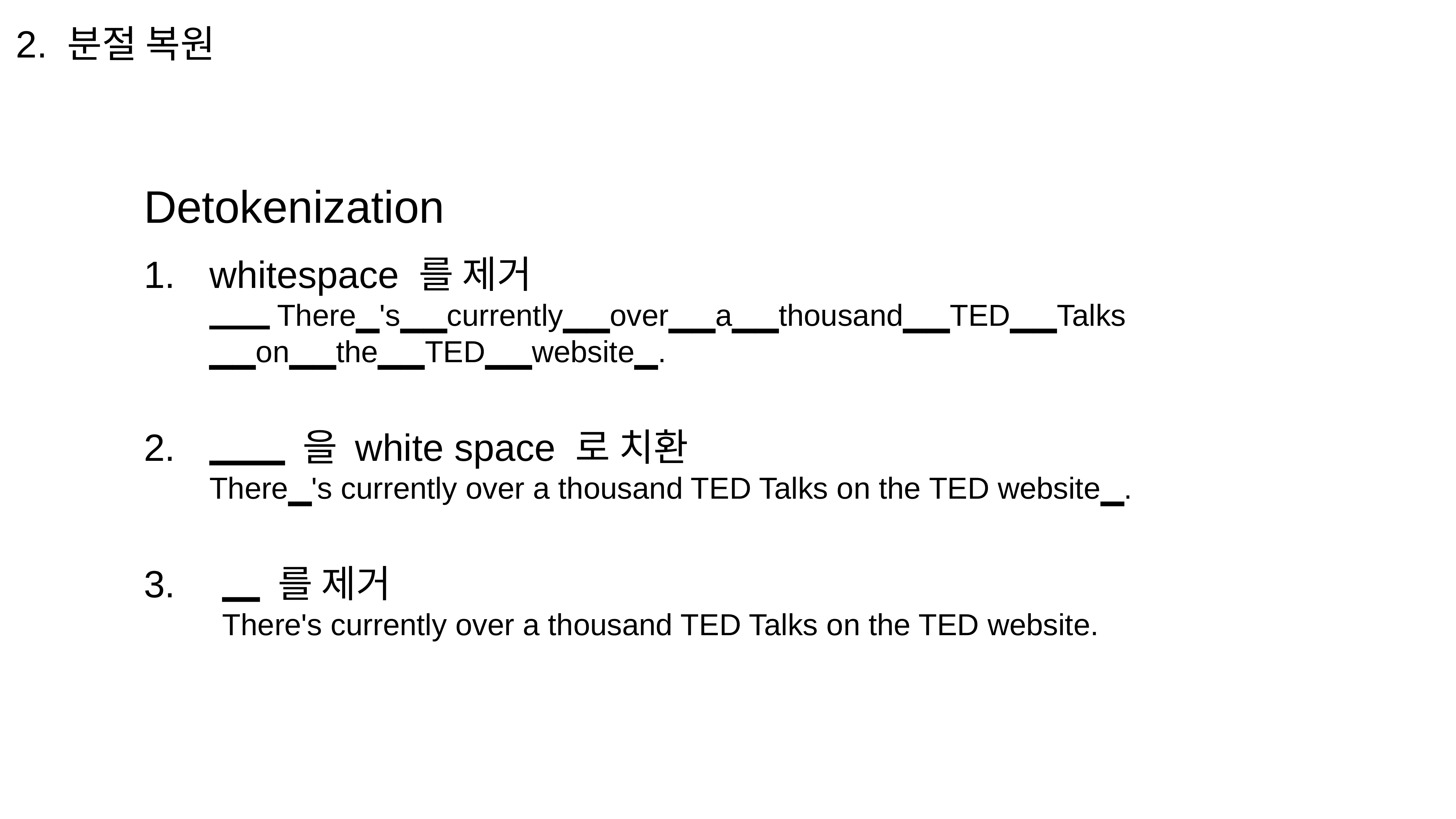

2. 분절 복원
Detokenization
whitespace 를 제거
▁▁There▁'s▁▁currently▁▁over▁▁a▁▁thousand▁▁TED▁▁Talks
▁▁on▁▁the▁▁TED▁▁website▁.
▁▁ 을 white space 로 치환
There▁'s currently over a thousand TED Talks on the TED website▁.
▁ 를 제거
There's currently over a thousand TED Talks on the TED website.
14